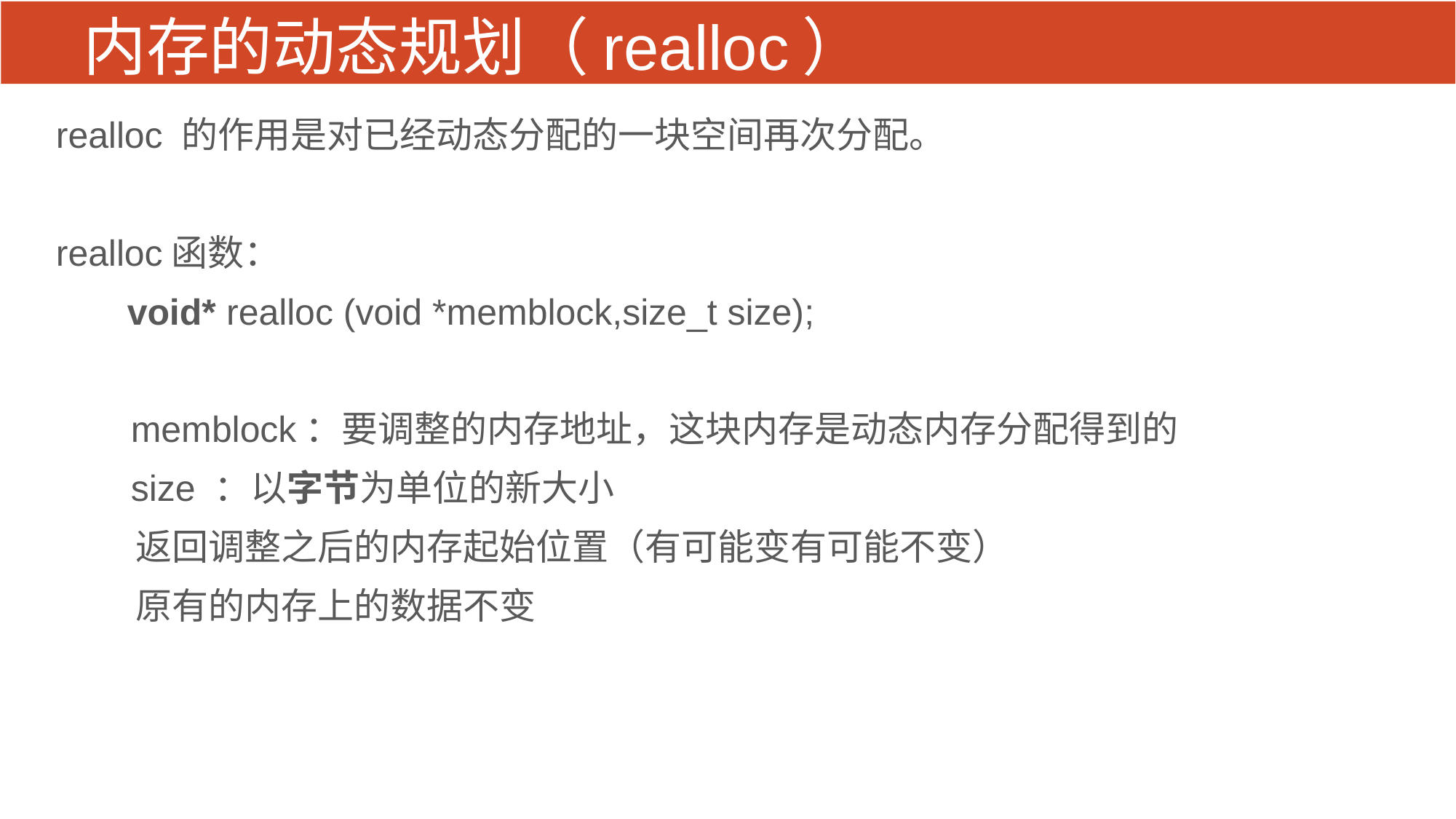

# 内存的动态规划（realloc）
realloc 的作用是对已经动态分配的一块空间再次分配。

realloc函数：
       void* realloc (void *memblock,size_t size);

  memblock：要调整的内存地址，这块内存是动态内存分配得到的
  size ：以字节为单位的新大小
  返回调整之后的内存起始位置（有可能变有可能不变）
  原有的内存上的数据不变